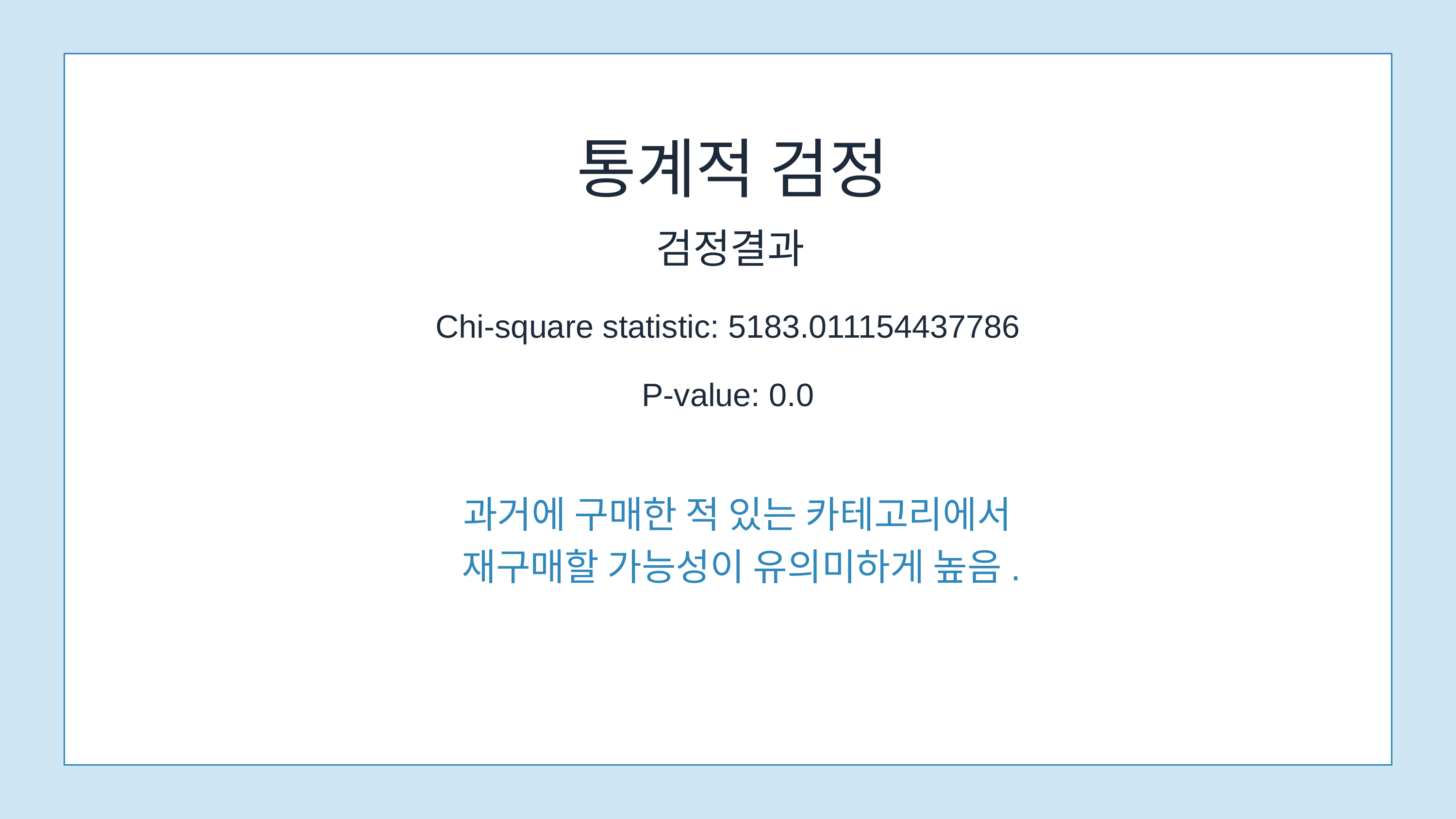

통계적 검정
검정결과
Chi-square statistic: 5183.011154437786
P-value: 0.0
과거에 구매한 적 있는 카테고리에서
재구매할 가능성이 유의미하게 높음.